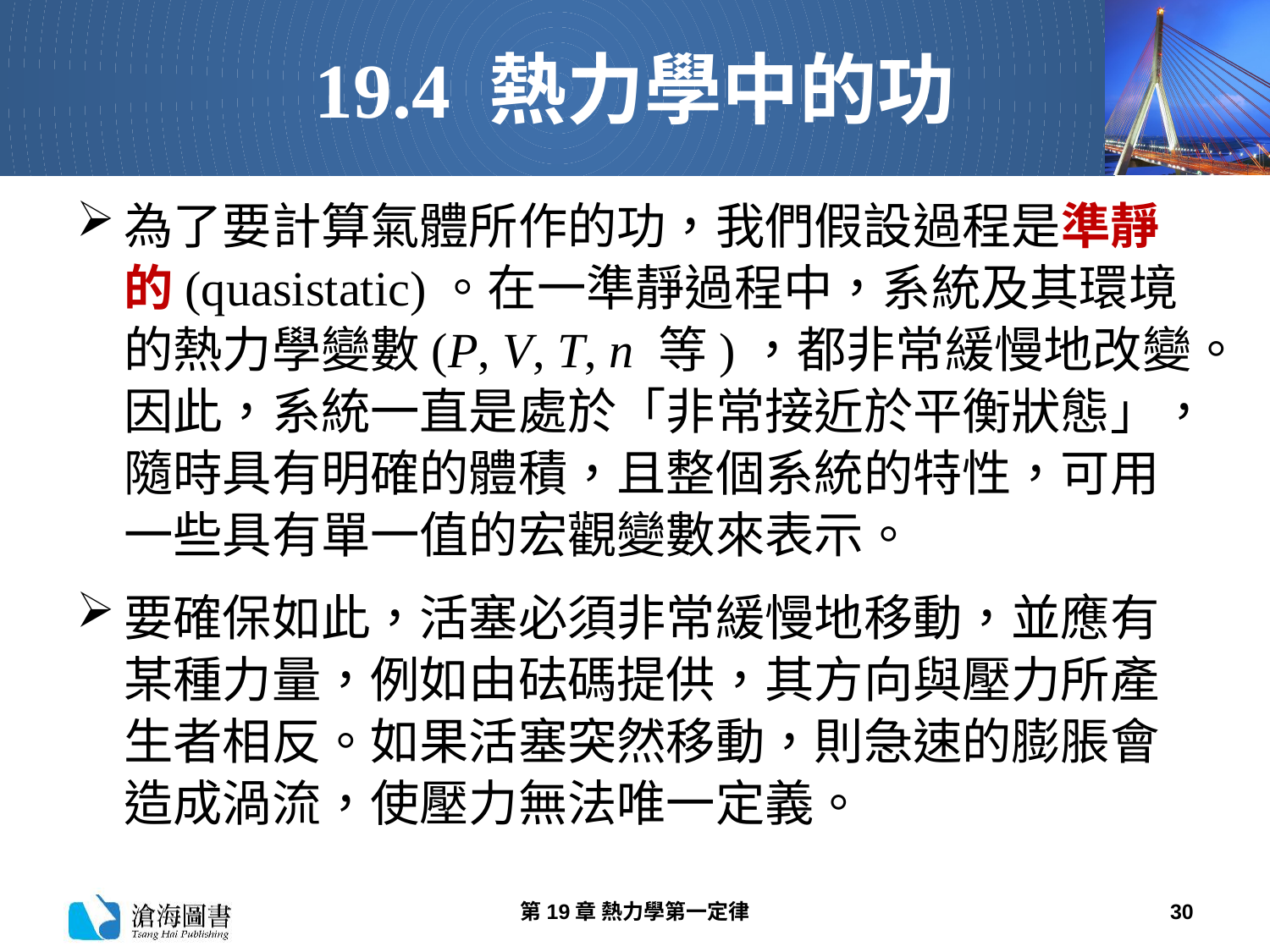

# 19.4 熱力學中的功
為了要計算氣體所作的功，我們假設過程是準靜的(quasistatic)。在一準靜過程中，系統及其環境的熱力學變數(P, V, T, n 等)，都非常緩慢地改變。因此，系統一直是處於「非常接近於平衡狀態」，隨時具有明確的體積，且整個系統的特性，可用一些具有單一值的宏觀變數來表示。
要確保如此，活塞必須非常緩慢地移動，並應有某種力量，例如由砝碼提供，其方向與壓力所產生者相反。如果活塞突然移動，則急速的膨脹會造成渦流，使壓力無法唯一定義。
第19章 熱力學第一定律
30